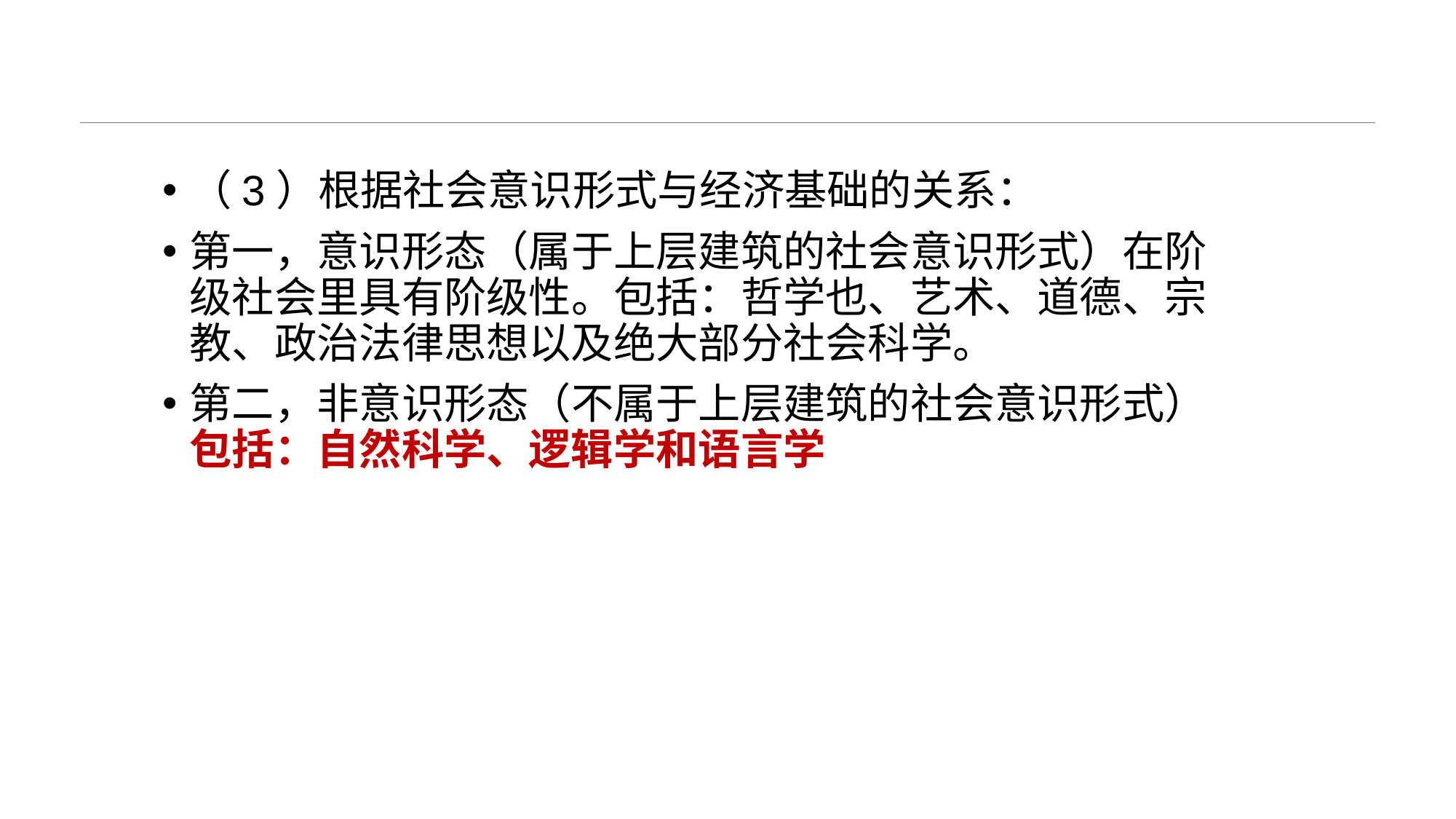

#
（3）根据社会意识形式与经济基础的关系：
第一，意识形态（属于上层建筑的社会意识形式）在阶级社会里具有阶级性。包括：哲学也、艺术、道德、宗教、政治法律思想以及绝大部分社会科学。
第二，非意识形态（不属于上层建筑的社会意识形式）包括：自然科学、逻辑学和语言学